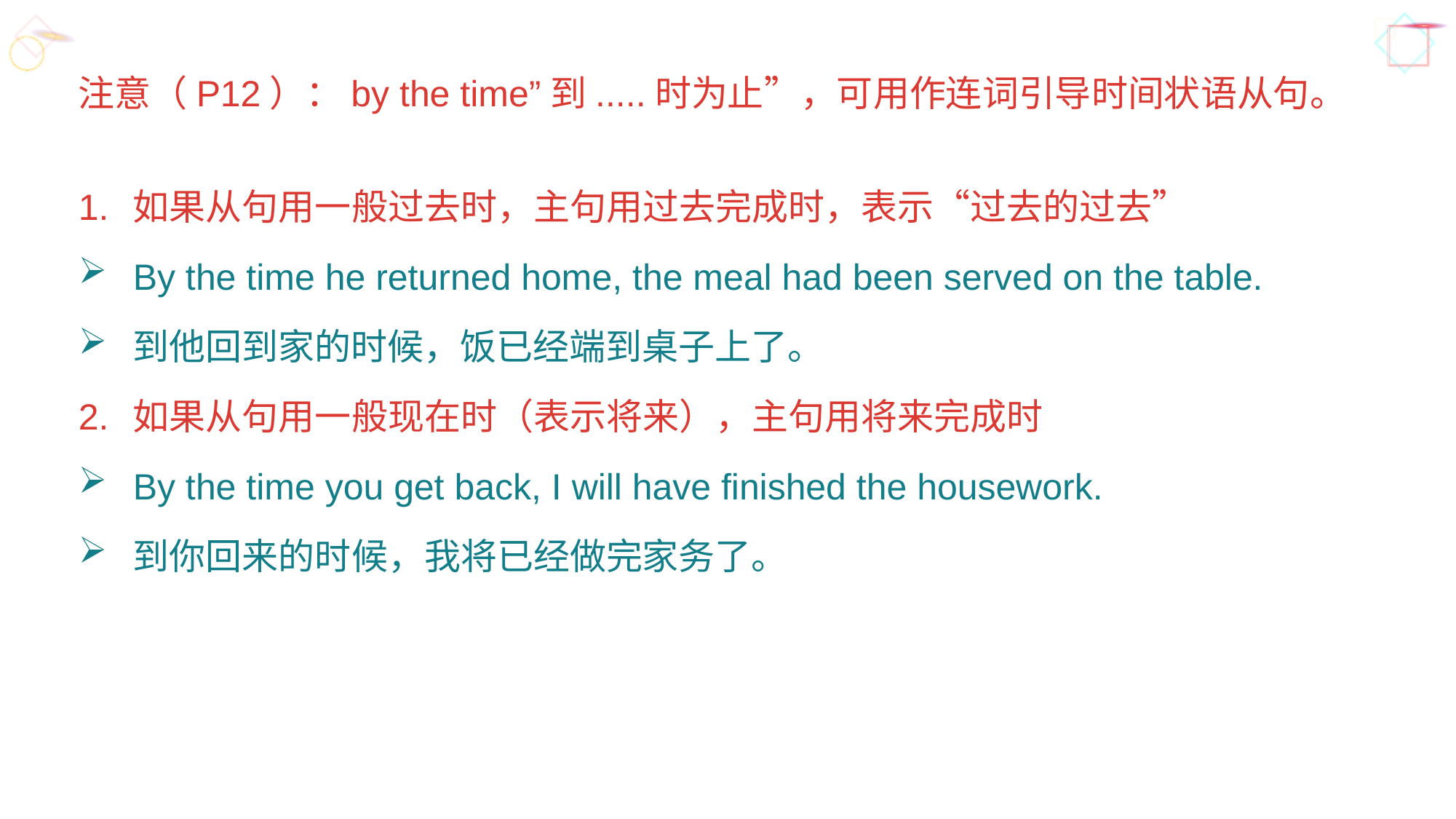

注意（P12）：by the time”到.....时为止”，可用作连词引导时间状语从句。

如果从句用一般过去时，主句用过去完成时，表示“过去的过去”
By the time he returned home, the meal had been served on the table.
到他回到家的时候，饭已经端到桌子上了。
如果从句用一般现在时（表示将来），主句用将来完成时
By the time you get back, I will have finished the housework.
到你回来的时候，我将已经做完家务了。